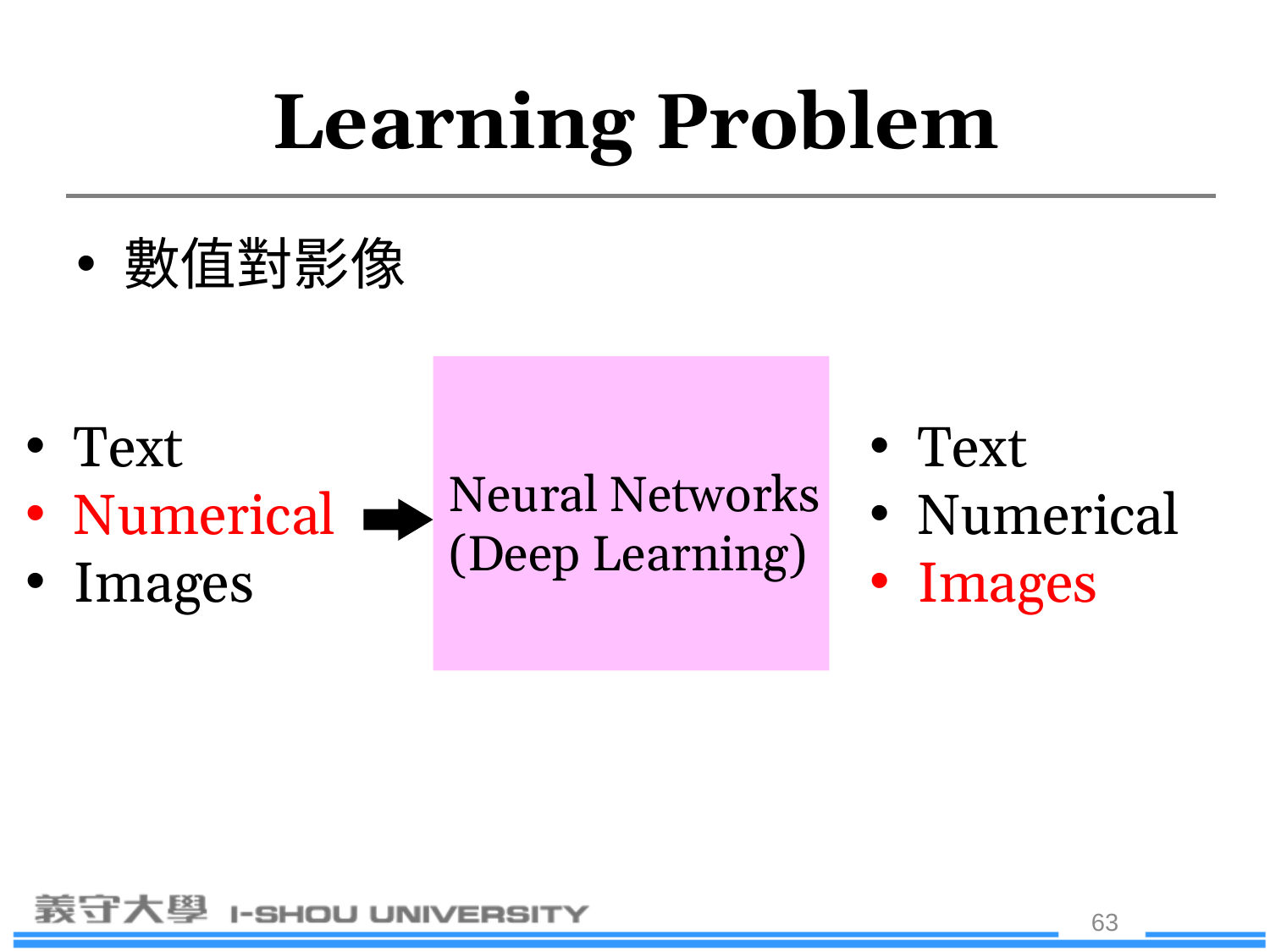

# Learning Problem
數值對影像

Text
Numerical
Images
Text
Numerical
Images
Neural Networks
(Deep Learning)